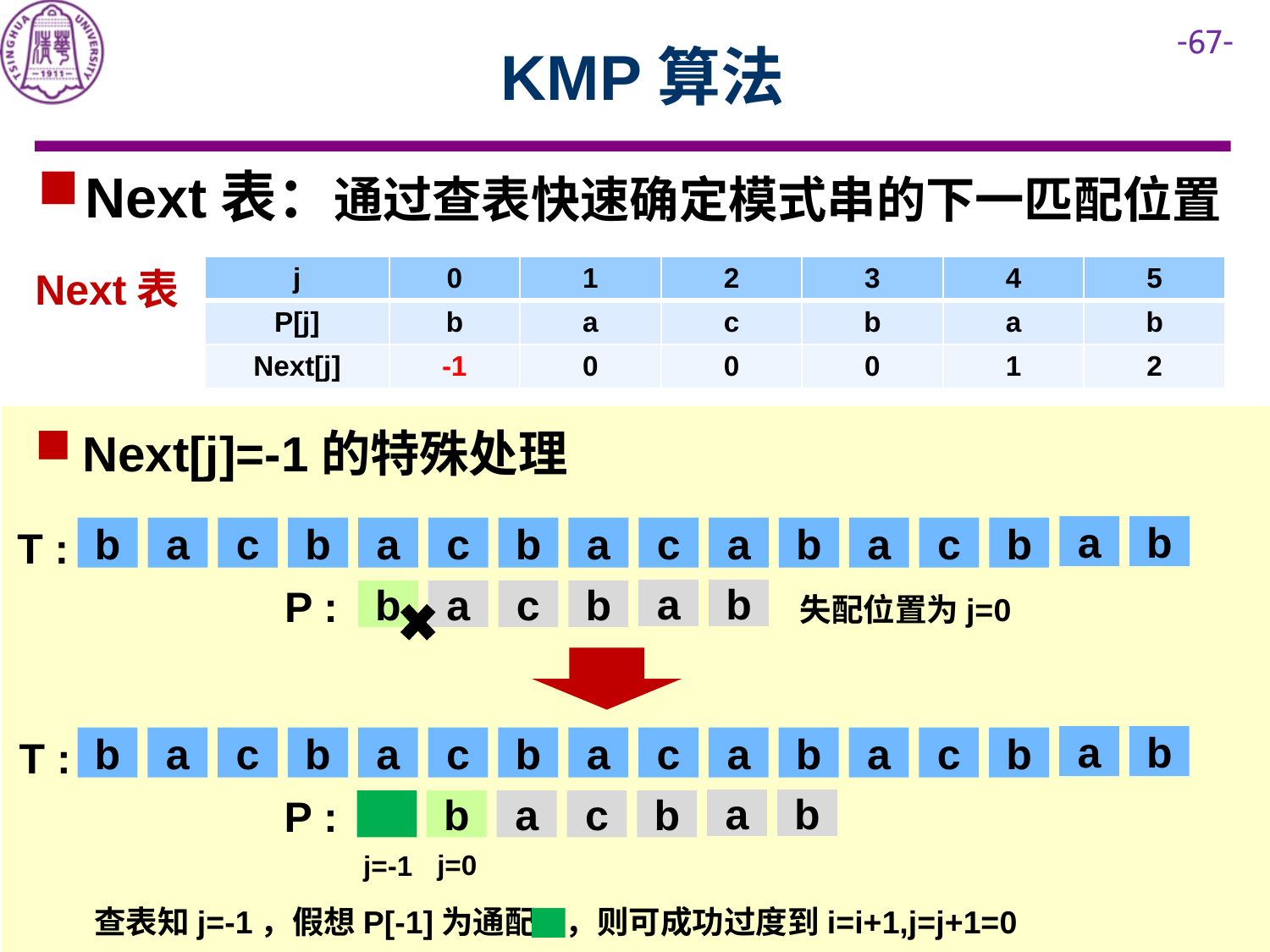

# KMP算法
Next表：通过查表快速确定模式串的下一匹配位置
Next表
| j | 0 | 1 | 2 | 3 | 4 | 5 |
| --- | --- | --- | --- | --- | --- | --- |
| P[j] | b | a | c | b | a | b |
| Next[j] | -1 | 0 | 0 | 0 | 1 | 2 |

Next[j]=-1的特殊处理
T :
a
b
b
a
c
b
a
c
b
a
c
a
b
a
c
b
a
b
P :
b
a
c
b
失配位置为j=0

T :
a
b
b
a
c
b
a
c
b
a
c
a
b
a
c
b
a
b
P :

b
a
c
b
j=0
j=-1
查表知j=-1，假想P[-1]为通配    ，则可成功过度到i=i+1,j=j+1=0